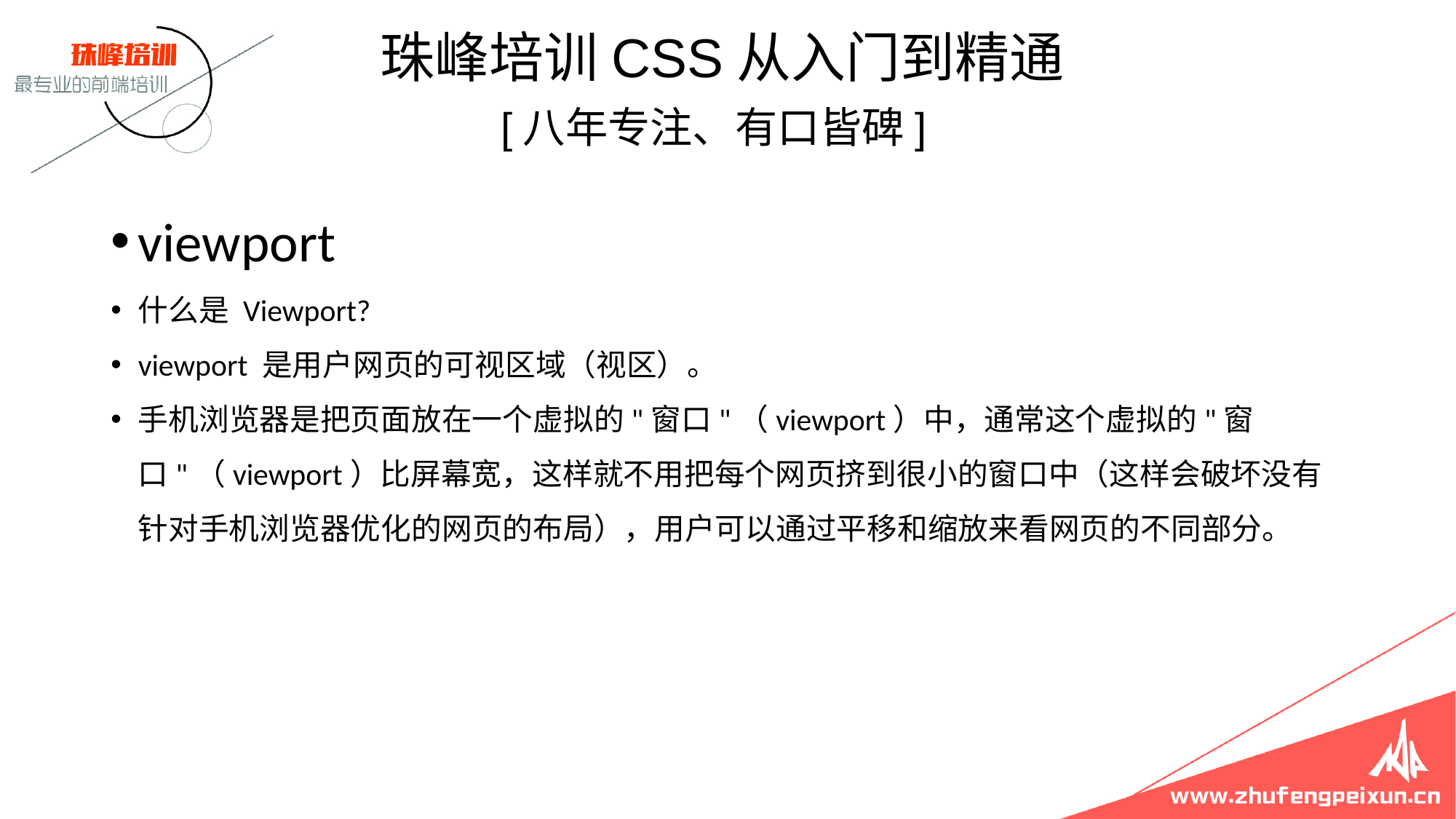

珠峰培训CSS从入门到精通
        [八年专注、有口皆碑]
viewport
什么是 Viewport?
viewport 是用户网页的可视区域（视区）。
手机浏览器是把页面放在一个虚拟的"窗口"（viewport）中，通常这个虚拟的"窗口"（viewport）比屏幕宽，这样就不用把每个网页挤到很小的窗口中（这样会破坏没有针对手机浏览器优化的网页的布局），用户可以通过平移和缩放来看网页的不同部分。